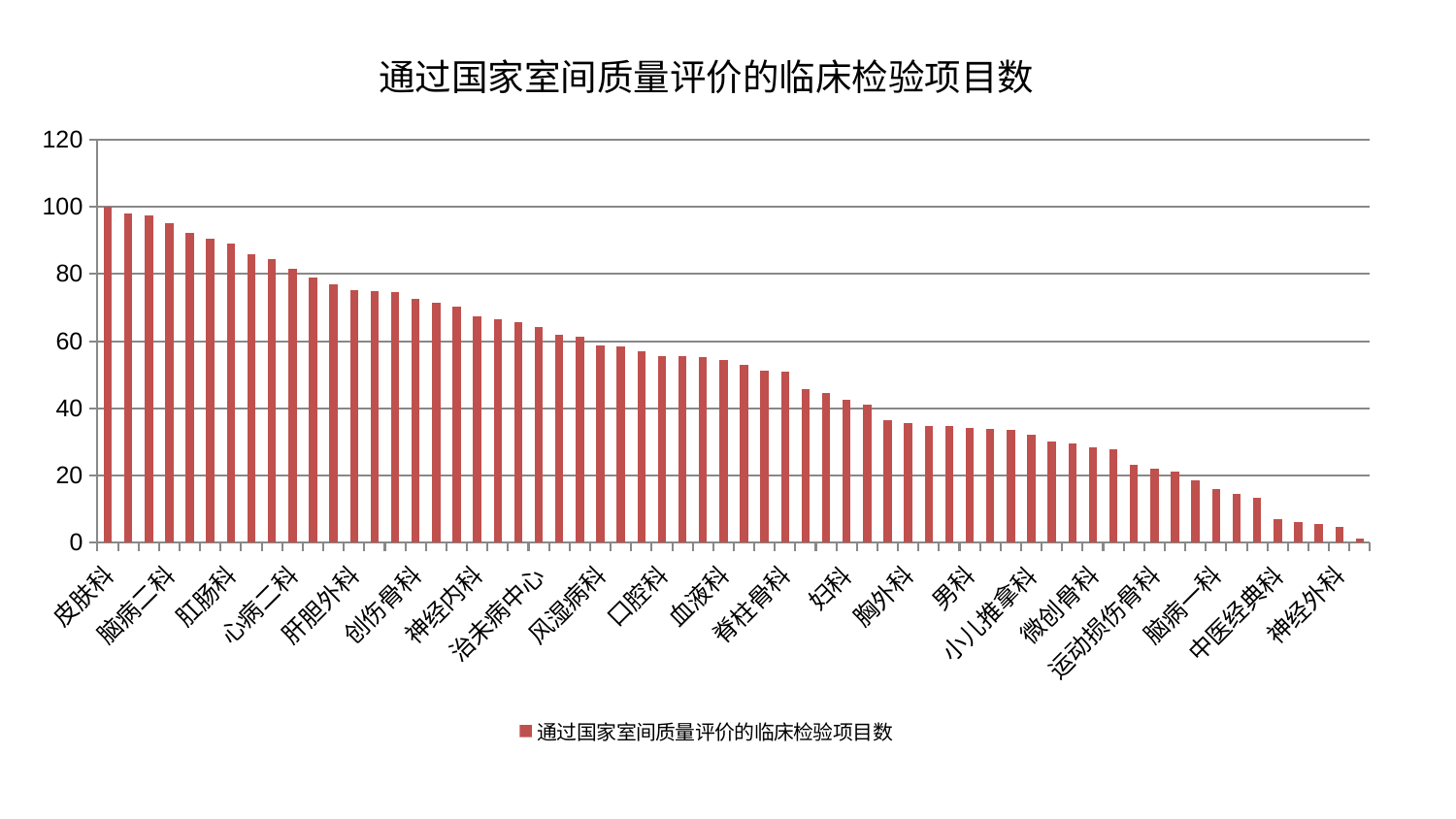

### Chart: 通过国家室间质量评价的临床检验项目数

| Category | 通过国家室间质量评价的临床检验项目数 |
|---|---|
| 皮肤科 | 100.0 |
| 西区重症医学科 | 97.88710634148303 |
| 重症医学科 | 97.50312108427293 |
| 脑病二科 | 95.222758914465 |
| 呼吸内科 | 92.1833357519721 |
| 老年医学科 | 90.42911404502802 |
| 肛肠科 | 88.98932532430655 |
| 东区重症医学科 | 85.81622398920642 |
| 中医外治中心 | 84.38099868100807 |
| 心病二科 | 81.44087337226573 |
| 脾胃病科 | 78.8743275174779 |
| 眼科 | 77.04582156469475 |
| 肝胆外科 | 75.17340625121024 |
| 心病三科 | 74.93119863717209 |
| 泌尿外科 | 74.61074094320743 |
| 创伤骨科 | 72.53498782825098 |
| 东区肾病科 | 71.29641297853262 |
| 耳鼻喉科 | 70.19364244875166 |
| 神经内科 | 67.38201397398718 |
| 医院 | 66.56880486267832 |
| 脾胃科消化科合并 | 65.6279592253325 |
| 治未病中心 | 64.18292141063651 |
| 身心医学科 | 61.979151518145564 |
| 关节骨科 | 61.43020827206514 |
| 风湿病科 | 58.805151387579855 |
| 心血管内科 | 58.411623041217936 |
| 综合内科 | 57.055240344596356 |
| 口腔科 | 55.677175283135746 |
| 美容皮肤科 | 55.605497816858104 |
| 显微骨科 | 55.170170624844815 |
| 血液科 | 54.49020991978827 |
| 肾脏内科 | 53.02868120239376 |
| 针灸科 | 51.302394360232235 |
| 脊柱骨科 | 50.81500300387374 |
| 推拿科 | 45.683467538567996 |
| 妇科妇二科合并 | 44.64366246512017 |
| 妇科 | 42.5524937906394 |
| 小儿骨科 | 41.05793130432181 |
| 乳腺甲状腺外科 | 36.45567452734624 |
| 胸外科 | 35.57886957477152 |
| 内分泌科 | 34.84203939191643 |
| 心病一科 | 34.62510302645077 |
| 男科 | 34.00785518359211 |
| 康复科 | 33.88549228724182 |
| 消化内科 | 33.57420129756775 |
| 小儿推拿科 | 32.22809809324726 |
| 心病四科 | 30.078500527095915 |
| 产科 | 29.433610646914495 |
| 微创骨科 | 28.257619317429793 |
| 脑病三科 | 27.908960058493847 |
| 肿瘤内科 | 23.14288083222899 |
| 运动损伤骨科 | 21.939373798241018 |
| 肾病科 | 21.070528276274008 |
| 周围血管科 | 18.541526145883786 |
| 脑病一科 | 15.934452278425711 |
| 普通外科 | 14.475509332772873 |
| 肝病科 | 13.390720489531779 |
| 中医经典科 | 7.120207564841024 |
| 骨科 | 6.068938796978499 |
| 妇二科 | 5.441348592459675 |
| 神经外科 | 4.750250834782647 |
| 儿科 | 1.251296086989485 |
233